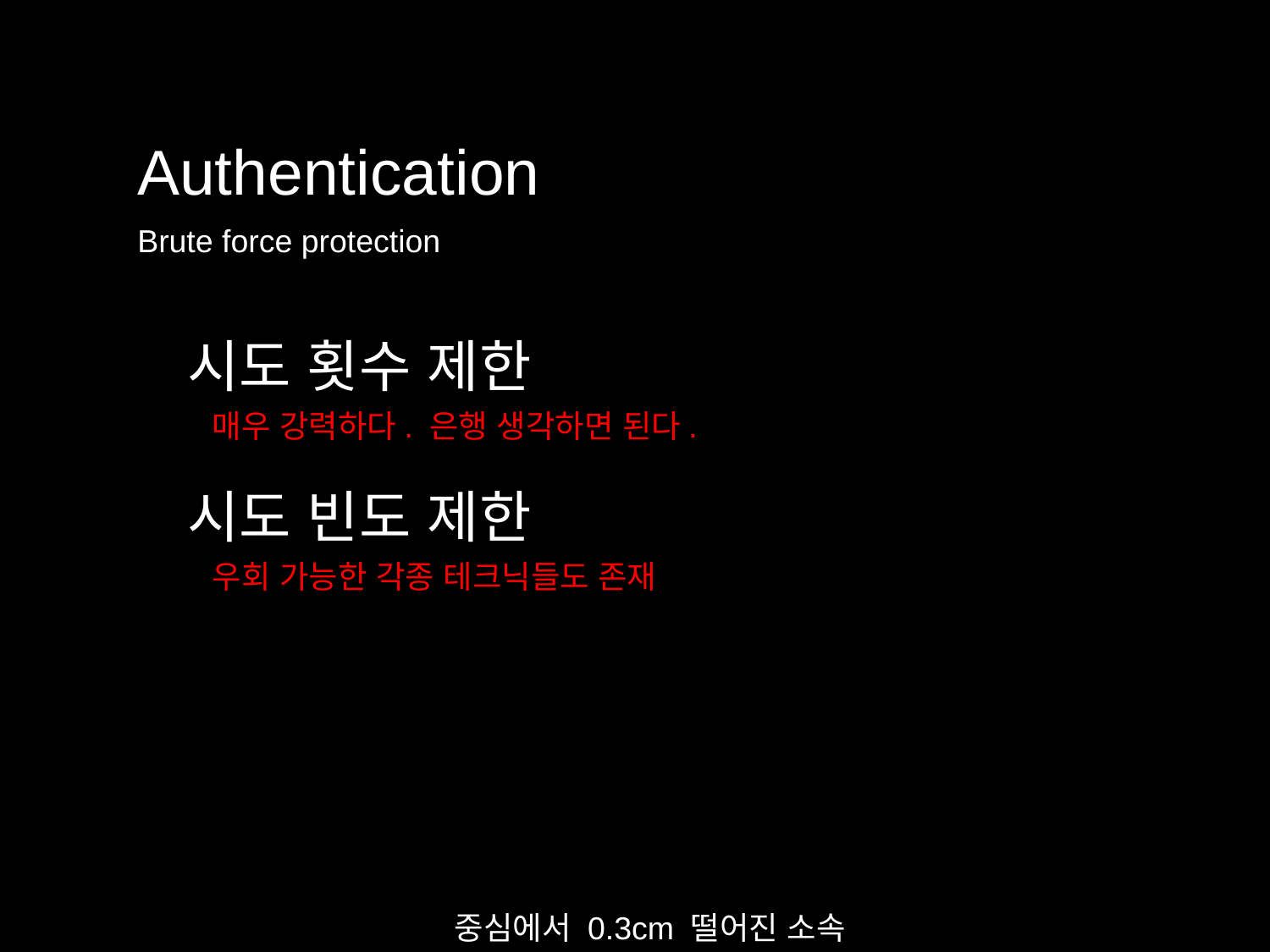

Authentication
Brute force protection
시도 횟수 제한
시도 빈도 제한
매우 강력하다. 은행 생각하면 된다.
우회 가능한 각종 테크닉들도 존재